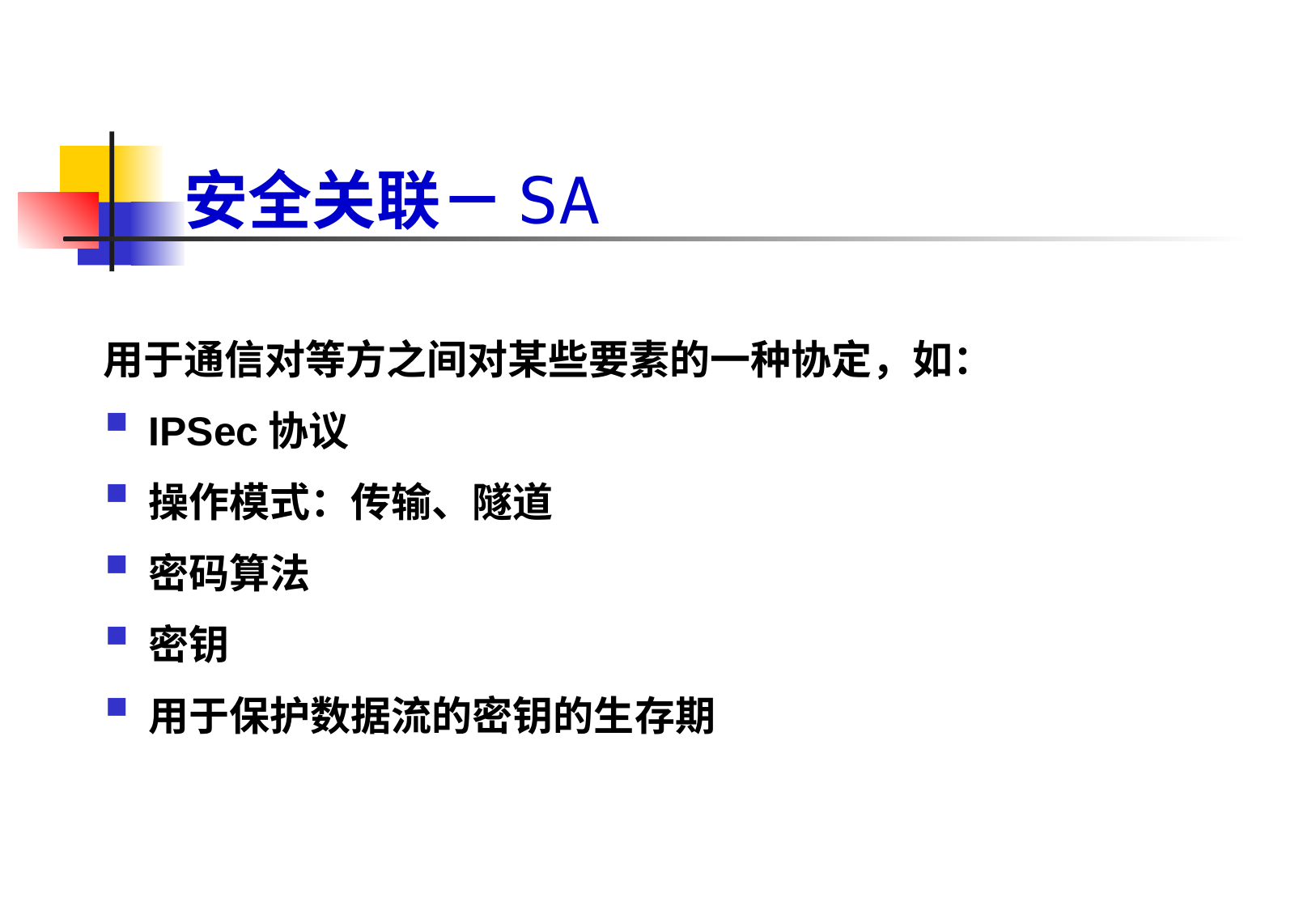

# 安全关联－SA
用于通信对等方之间对某些要素的一种协定，如：
IPSec协议
操作模式：传输、隧道
密码算法
密钥
用于保护数据流的密钥的生存期